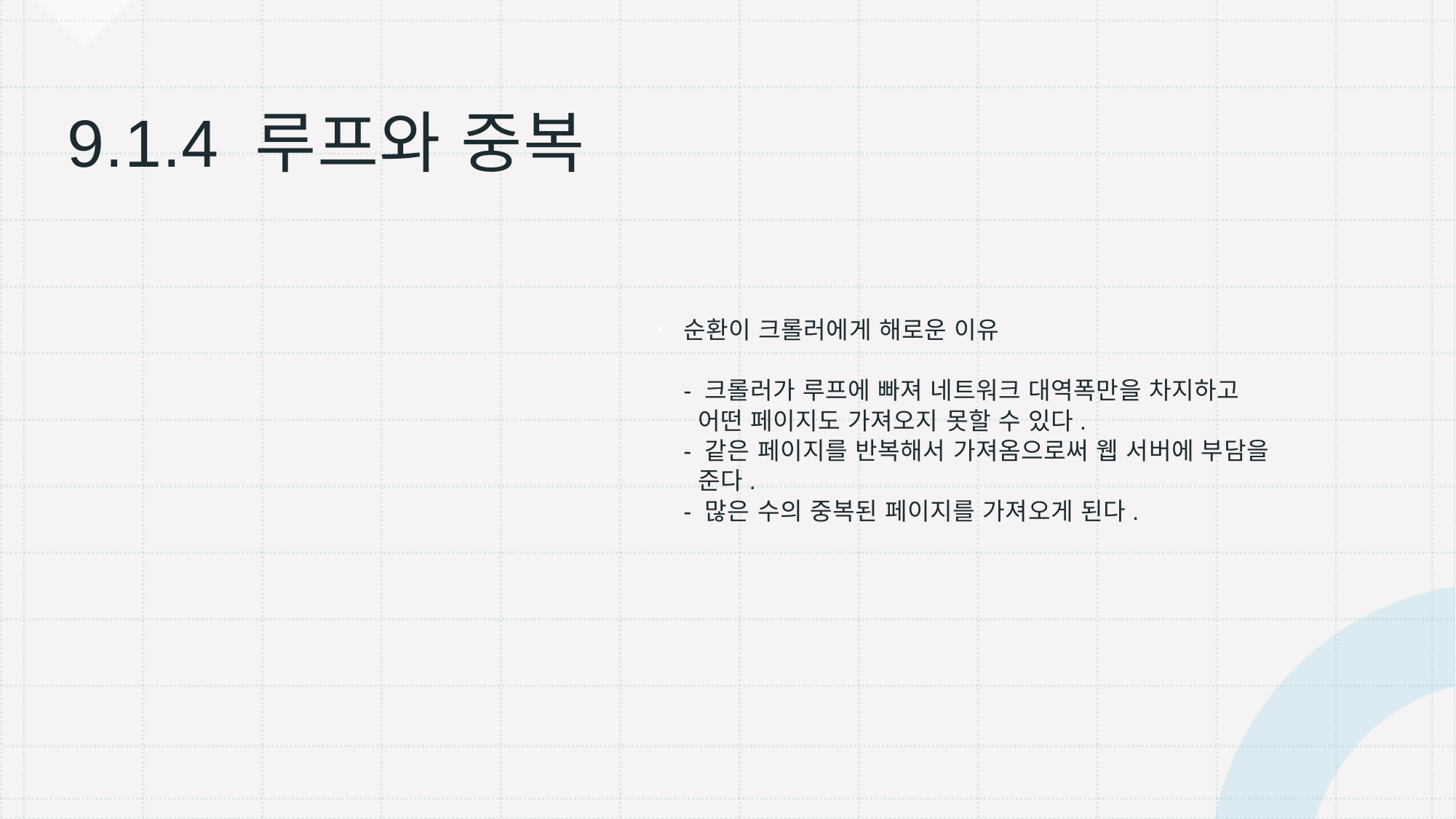

순환이 크롤러에게 해로운 이유
- 크롤러가 루프에 빠져 네트워크 대역폭만을 차지하고
  어떤 페이지도 가져오지 못할 수 있다.
- 같은 페이지를 반복해서 가져옴으로써 웹 서버에 부담을
  준다.
- 많은 수의 중복된 페이지를 가져오게 된다.
# 9.1.4 루프와 중복